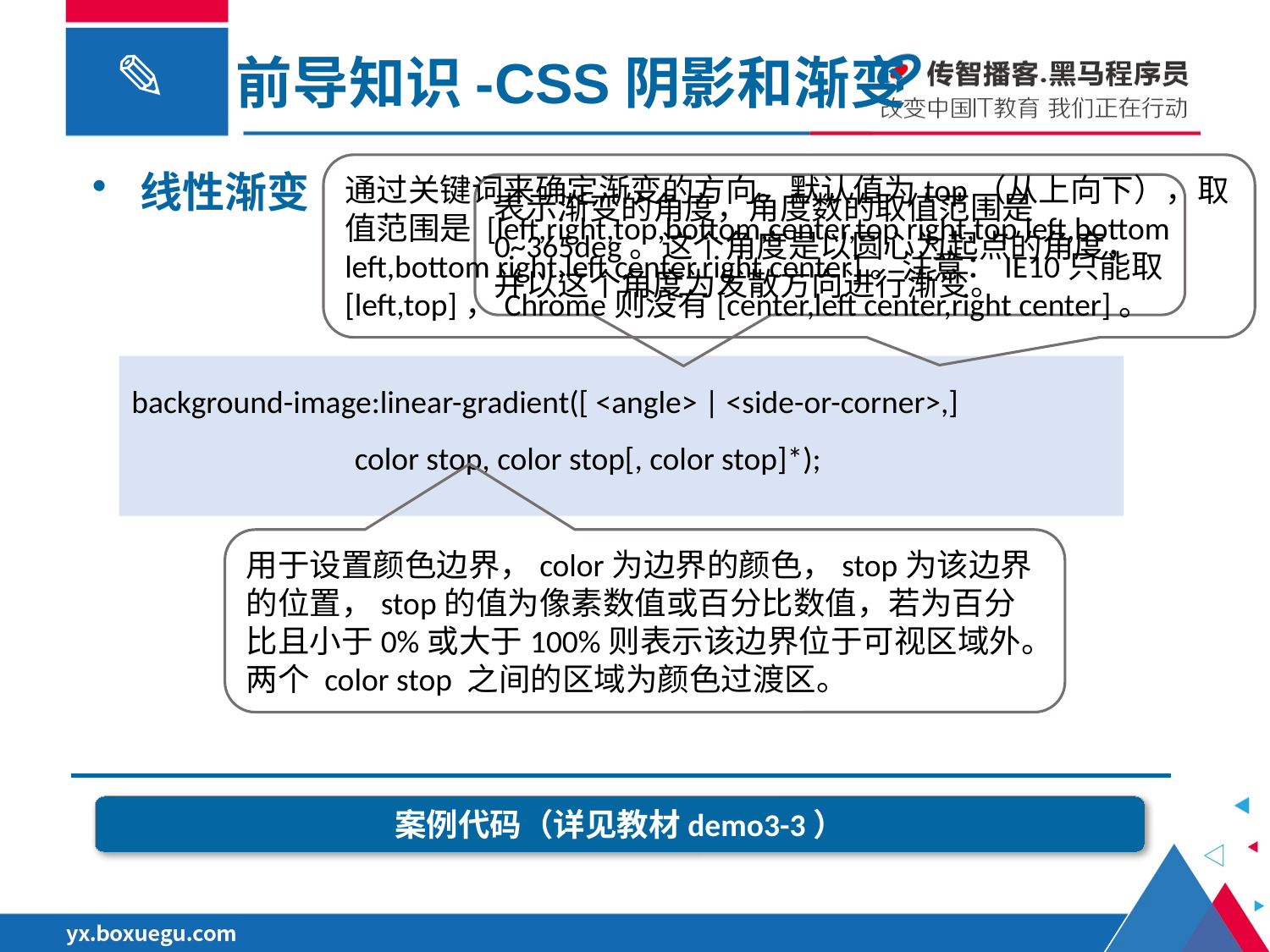

前导知识-CSS阴影和渐变
线性渐变
通过关键词来确定渐变的方向。默认值为top（从上向下），取值范围是 [left,right,top,bottom,center,top right,top left,bottom left,bottom right,left center,right center]。注意：IE10只能取[left,top]，Chrome则没有[center,left center,right center]。
表示渐变的角度，角度数的取值范围是0~365deg。这个角度是以圆心为起点的角度，并以这个角度为发散方向进行渐变。
background-image:linear-gradient([ <angle> | <side-or-corner>,]
                               color stop, color stop[, color stop]*);
用于设置颜色边界，color为边界的颜色，stop为该边界的位置，stop的值为像素数值或百分比数值，若为百分比且小于0%或大于100%则表示该边界位于可视区域外。两个 color stop 之间的区域为颜色过渡区。
案例代码（详见教材demo3-3）